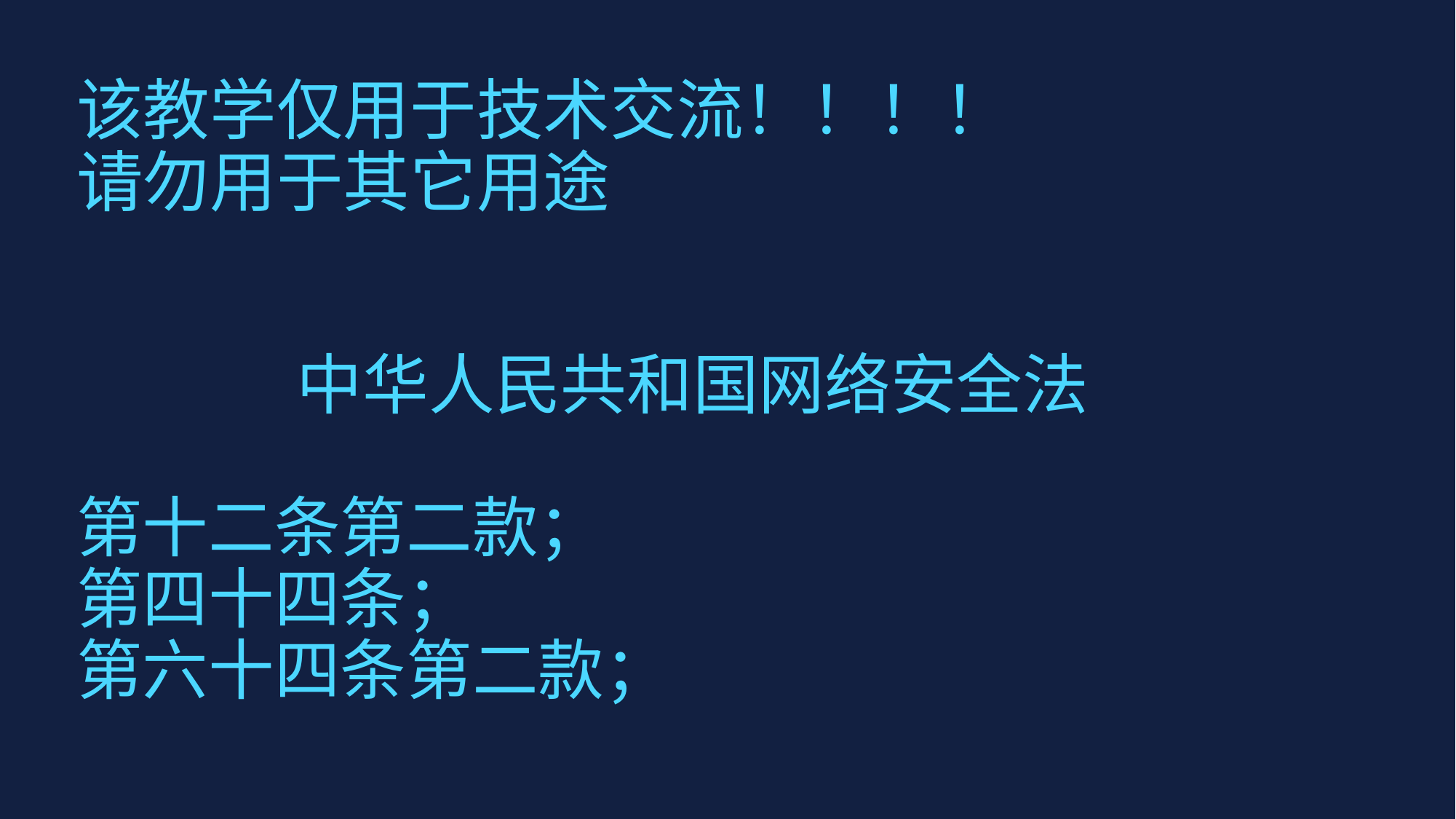

# 该教学仅用于技术交流！！！！ 请勿用于其它用途
中华人民共和国网络安全法

第十二条第二款；
第四十四条；
第六十四条第二款；